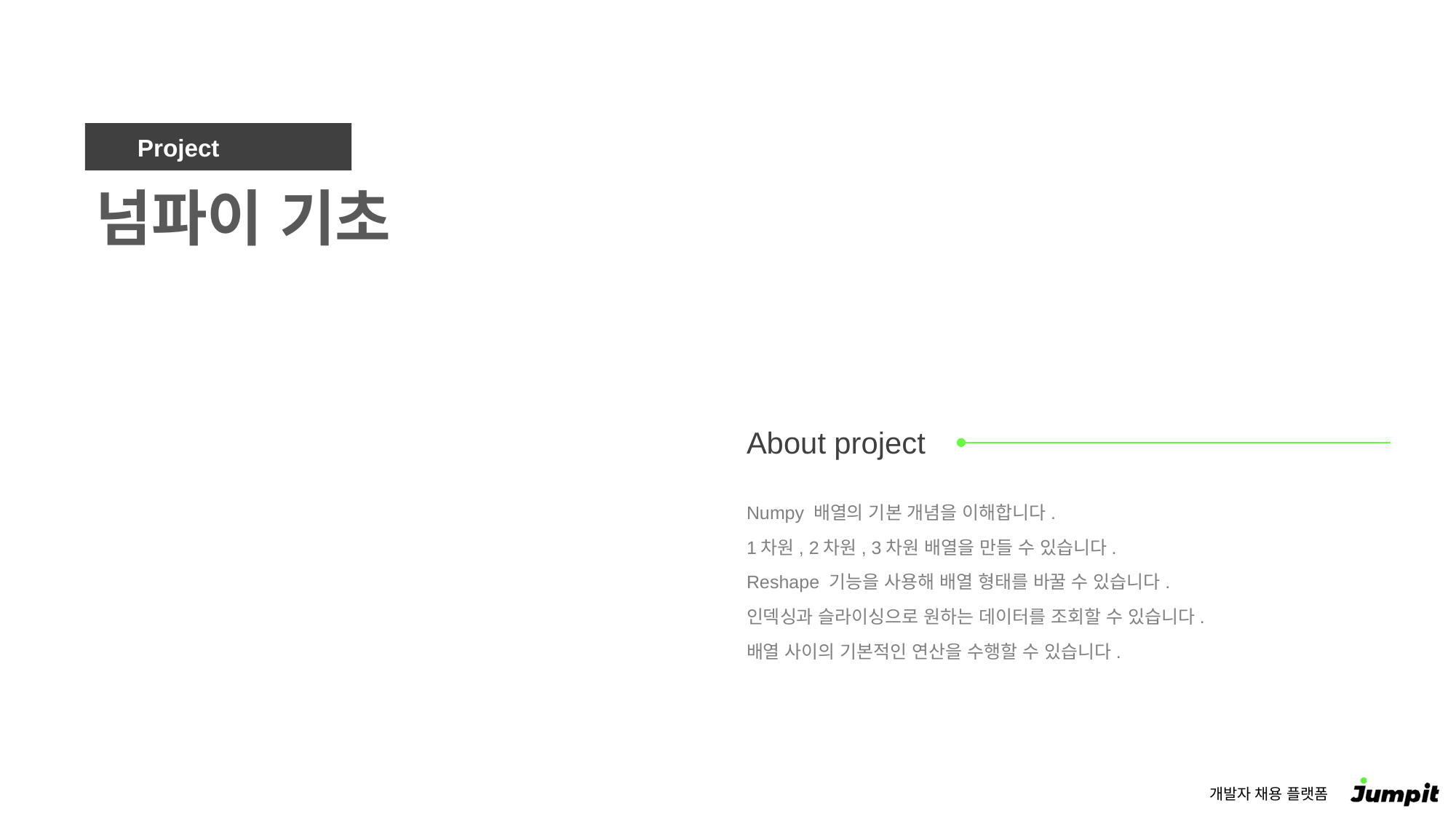

넘파이 기초
Numpy 배열의 기본 개념을 이해합니다.
1차원, 2차원, 3차원 배열을 만들 수 있습니다.
Reshape 기능을 사용해 배열 형태를 바꿀 수 있습니다.
인덱싱과 슬라이싱으로 원하는 데이터를 조회할 수 있습니다.
배열 사이의 기본적인 연산을 수행할 수 있습니다.